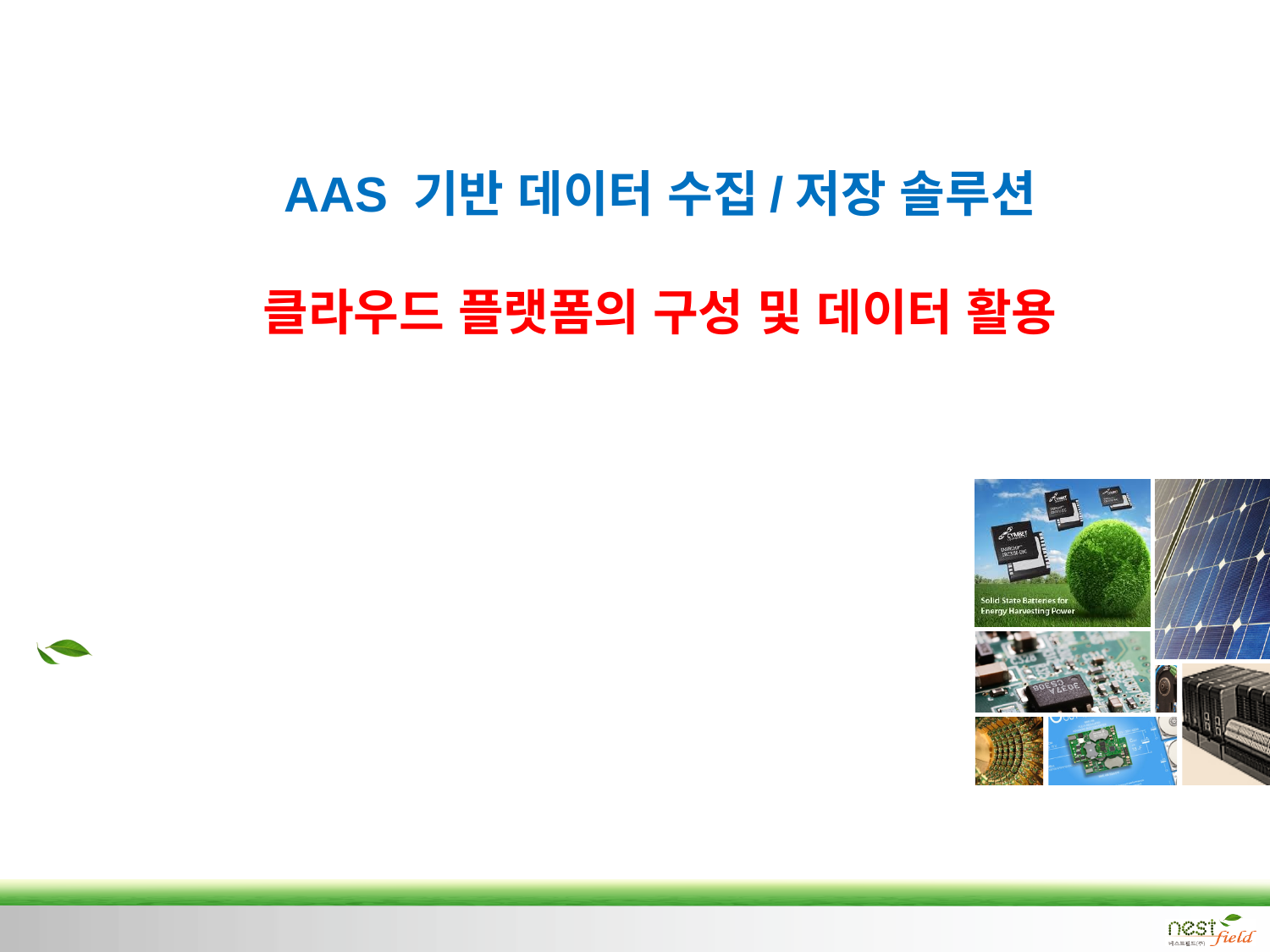

# AAS 기반 데이터 수집/저장 솔루션 클라우드 플랫폼의 구성 및 데이터 활용